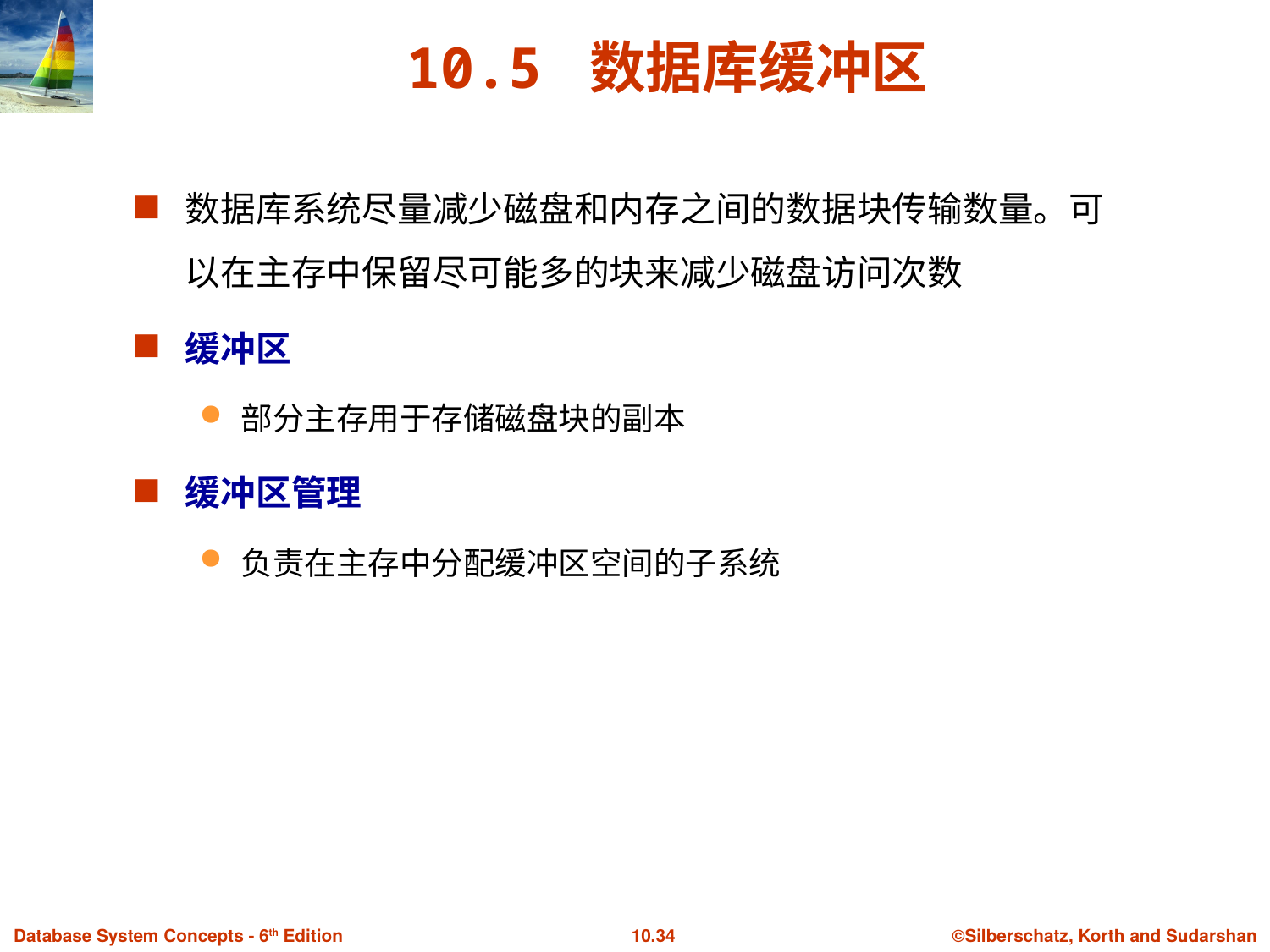

10.5 数据库缓冲区
数据库系统尽量减少磁盘和内存之间的数据块传输数量。可以在主存中保留尽可能多的块来减少磁盘访问次数
缓冲区
部分主存用于存储磁盘块的副本
缓冲区管理
负责在主存中分配缓冲区空间的子系统